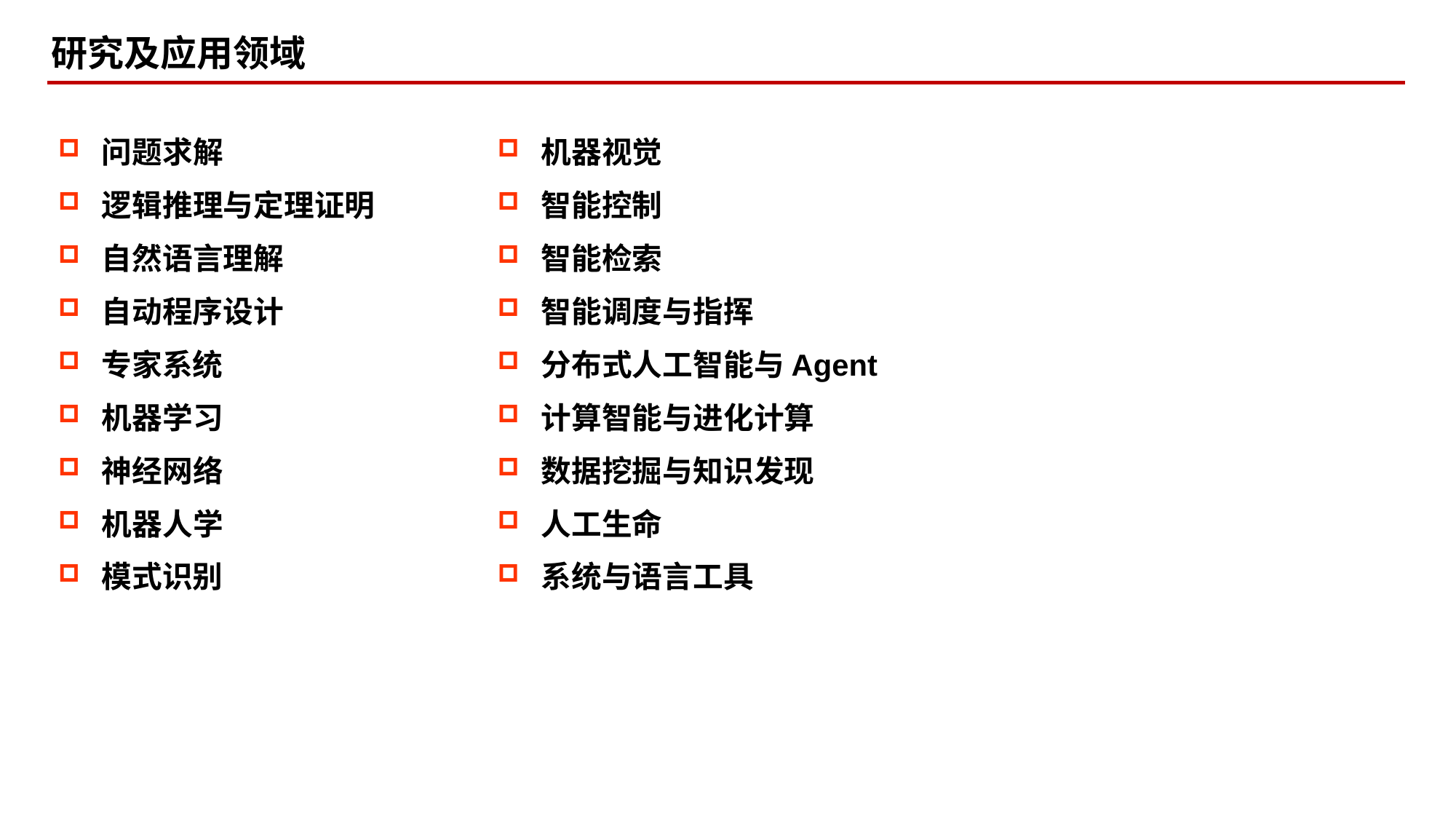

研究及应用领域
机器视觉
智能控制
智能检索
智能调度与指挥
分布式人工智能与Agent
计算智能与进化计算
数据挖掘与知识发现
人工生命
系统与语言工具
问题求解
逻辑推理与定理证明
自然语言理解
自动程序设计
专家系统
机器学习
神经网络
机器人学
模式识别